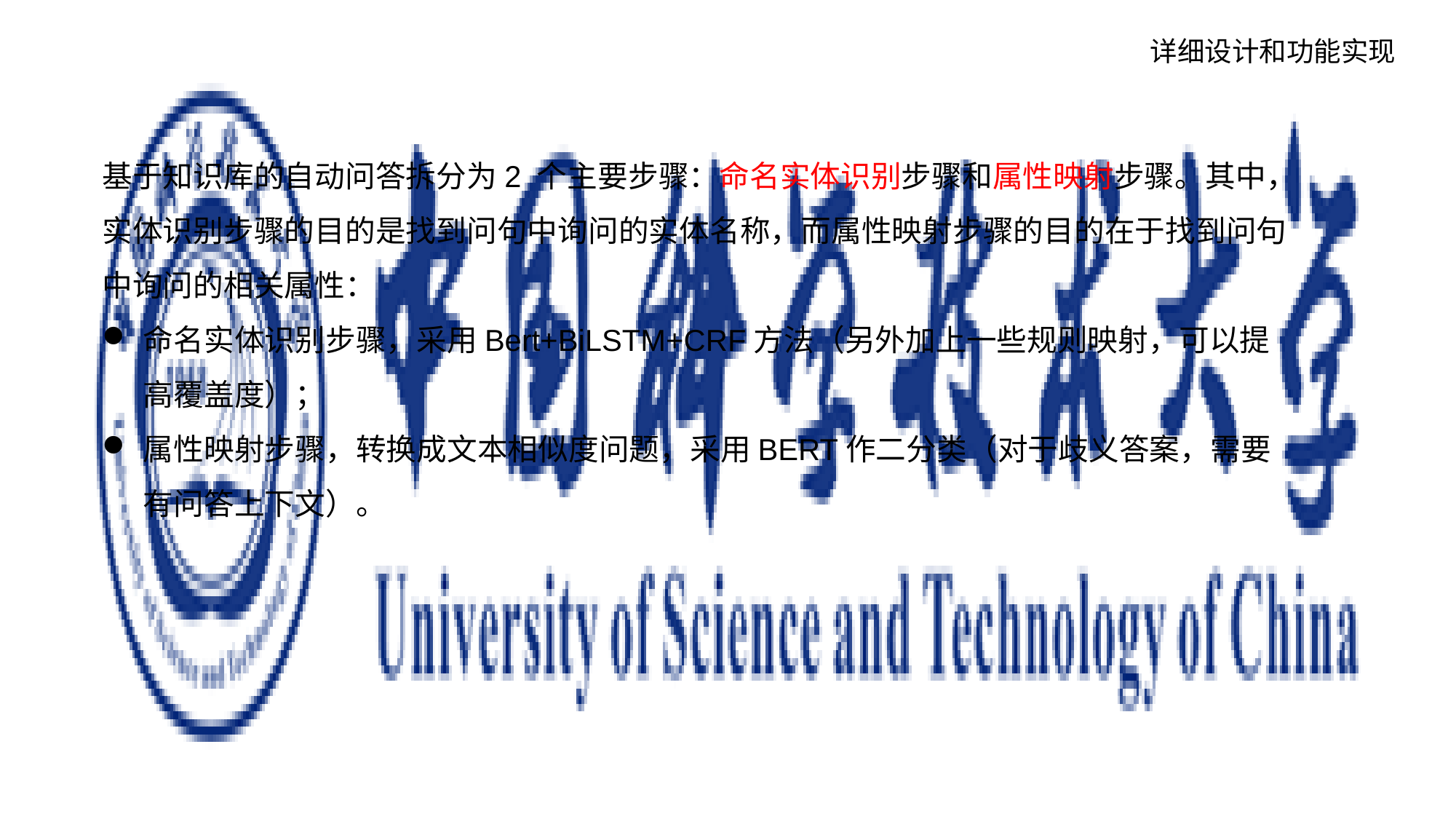

详细设计和功能实现
基于知识库的自动问答拆分为2 个主要步骤：命名实体识别步骤和属性映射步骤。其中，实体识别步骤的目的是找到问句中询问的实体名称，而属性映射步骤的目的在于找到问句中询问的相关属性：
命名实体识别步骤，采用Bert+BiLSTM+CRF方法（另外加上一些规则映射，可以提高覆盖度）；
属性映射步骤，转换成文本相似度问题，采用BERT作二分类（对于歧义答案，需要有问答上下文）。